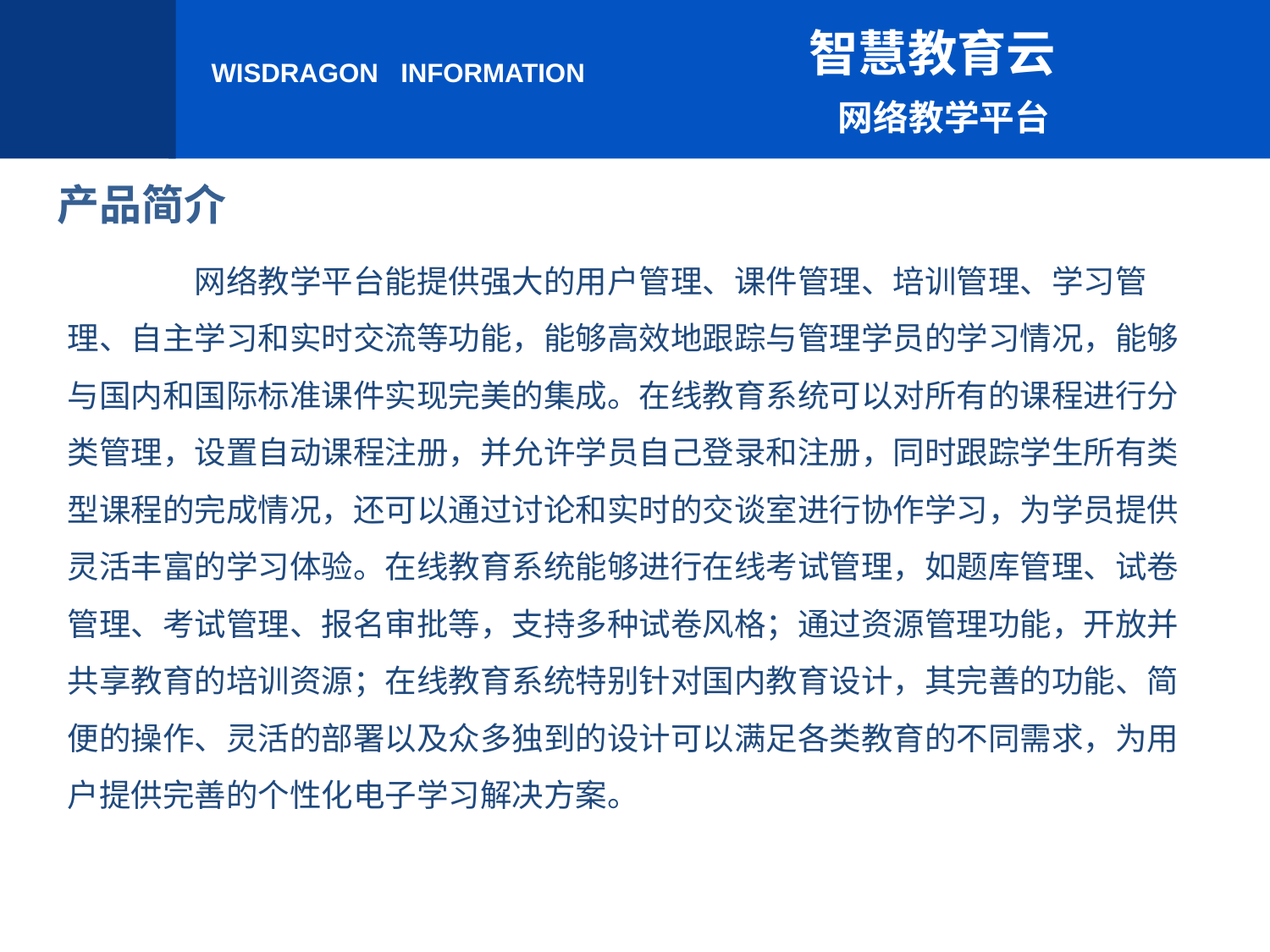

智慧教育云
 网络教学平台
产品简介

	网络教学平台能提供强大的用户管理、课件管理、培训管理、学习管理、自主学习和实时交流等功能，能够高效地跟踪与管理学员的学习情况，能够与国内和国际标准课件实现完美的集成。在线教育系统可以对所有的课程进行分类管理，设置自动课程注册，并允许学员自己登录和注册，同时跟踪学生所有类型课程的完成情况，还可以通过讨论和实时的交谈室进行协作学习，为学员提供灵活丰富的学习体验。在线教育系统能够进行在线考试管理，如题库管理、试卷管理、考试管理、报名审批等，支持多种试卷风格；通过资源管理功能，开放并共享教育的培训资源；在线教育系统特别针对国内教育设计，其完善的功能、简便的操作、灵活的部署以及众多独到的设计可以满足各类教育的不同需求，为用户提供完善的个性化电子学习解决方案。